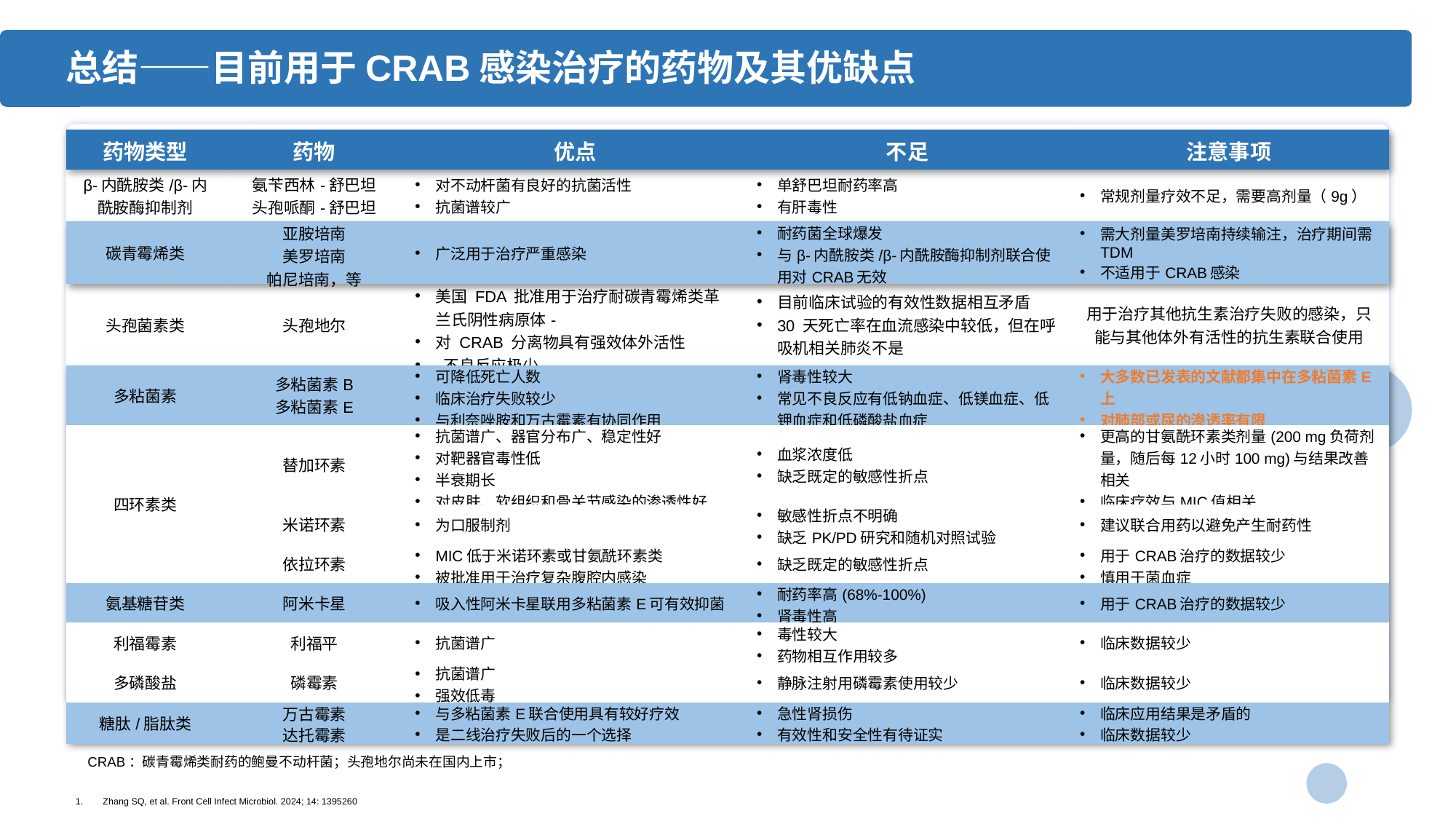

总结——目前用于CRAB感染治疗的药物及其优缺点

| 药物类型 | 药物 | 优点 | 不足 | 注意事项 |
| --- | --- | --- | --- | --- |
| β-内酰胺类/β-内酰胺酶抑制剂 | 氨苄西林-舒巴坦 头孢哌酮-舒巴坦 | 对不动杆菌有良好的抗菌活性 抗菌谱较广 | 单舒巴坦耐药率高 有肝毒性 | 常规剂量疗效不足，需要高剂量（9g） |
| 碳青霉烯类 | 亚胺培南 美罗培南 帕尼培南，等 | 广泛用于治疗严重感染 | 耐药菌全球爆发 与β-内酰胺类/β-内酰胺酶抑制剂联合使用对CRAB无效 | 需大剂量美罗培南持续输注，治疗期间需TDM 不适用于CRAB感染 |
| 头孢菌素类 | 头孢地尔 | 美国 FDA 批准用于治疗耐碳青霉烯类革兰氏阴性病原体- 对 CRAB 分离物具有强效体外活性 不良反应极少 | 目前临床试验的有效性数据相互矛盾 30 天死亡率在血流感染中较低，但在呼吸机相关肺炎不是 | 用于治疗其他抗生素治疗失败的感染，只能与其他体外有活性的抗生素联合使用 |
| 多粘菌素 | 多粘菌素B 多粘菌素E | 可降低死亡人数 临床治疗失败较少 与利奈唑胺和万古霉素有协同作用 | 肾毒性较大 常见不良反应有低钠血症、低镁血症、低钾血症和低磷酸盐血症 | 大多数已发表的文献都集中在多粘菌素E上 对肺部或尿的渗透率有限 |
| 四环素类 | 替加环素 | 抗菌谱广、器官分布广、稳定性好 对靶器官毒性低 半衰期长 对皮肤、软组织和骨关节感染的渗透性好 | 血浆浓度低 缺乏既定的敏感性折点 | 更高的甘氨酰环素类剂量(200 mg负荷剂量，随后每12小时100 mg)与结果改善相关 临床疗效与MIC值相关 |
|  | 米诺环素 | 为口服制剂 | 敏感性折点不明确 缺乏PK/PD研究和随机对照试验 | 建议联合用药以避免产生耐药性 |
|  | 依拉环素 | MIC低于米诺环素或甘氨酰环素类 被批准用于治疗复杂腹腔内感染 | 缺乏既定的敏感性折点 | 用于CRAB治疗的数据较少 慎用于菌血症 |
| 氨基糖苷类 | 阿米卡星 | 吸入性阿米卡星联用多粘菌素E可有效抑菌 | 耐药率高(68%-100%) 肾毒性高 | 用于CRAB治疗的数据较少 |
| 利福霉素 | 利福平 | 抗菌谱广 | 毒性较大 药物相互作用较多 | 临床数据较少 |
| 多磷酸盐 | 磷霉素 | 抗菌谱广 强效低毒 | 静脉注射用磷霉素使用较少 | 临床数据较少 |
| 糖肽/脂肽类 | 万古霉素 | 与多粘菌素E联合使用具有较好疗效 | 急性肾损伤 | 临床应用结果是矛盾的 |
|  | 达托霉素 | 是二线治疗失败后的一个选择 | 有效性和安全性有待证实 | 临床数据较少 |
CRAB：碳青霉烯类耐药的鲍曼不动杆菌；头孢地尔尚未在国内上市；
Zhang SQ, et al. Front Cell Infect Microbiol. 2024; 14: 1395260